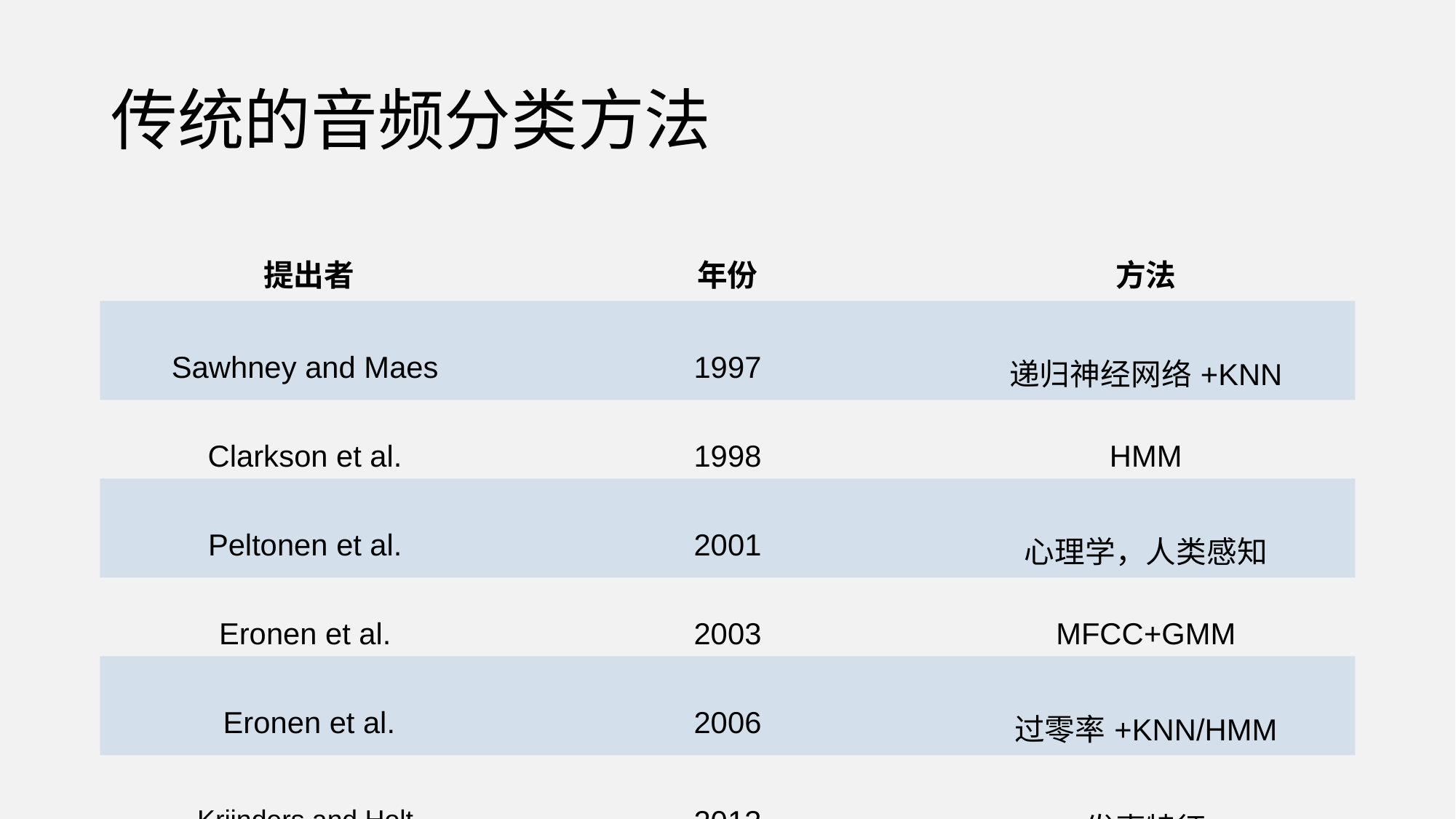

# 传统的音频分类方法
| 提出者 | 年份 | 方法 |
| --- | --- | --- |
| Sawhney and Maes | 1997 | 递归神经网络+KNN |
| Clarkson et al. | 1998 | HMM |
| Peltonen et al. | 2001 | 心理学，人类感知 |
| Eronen et al. | 2003 | MFCC+GMM |
| Eronen et al. | 2006 | 过零率+KNN/HMM |
| Krijnders and Holt | 2013 | 发声特征 |